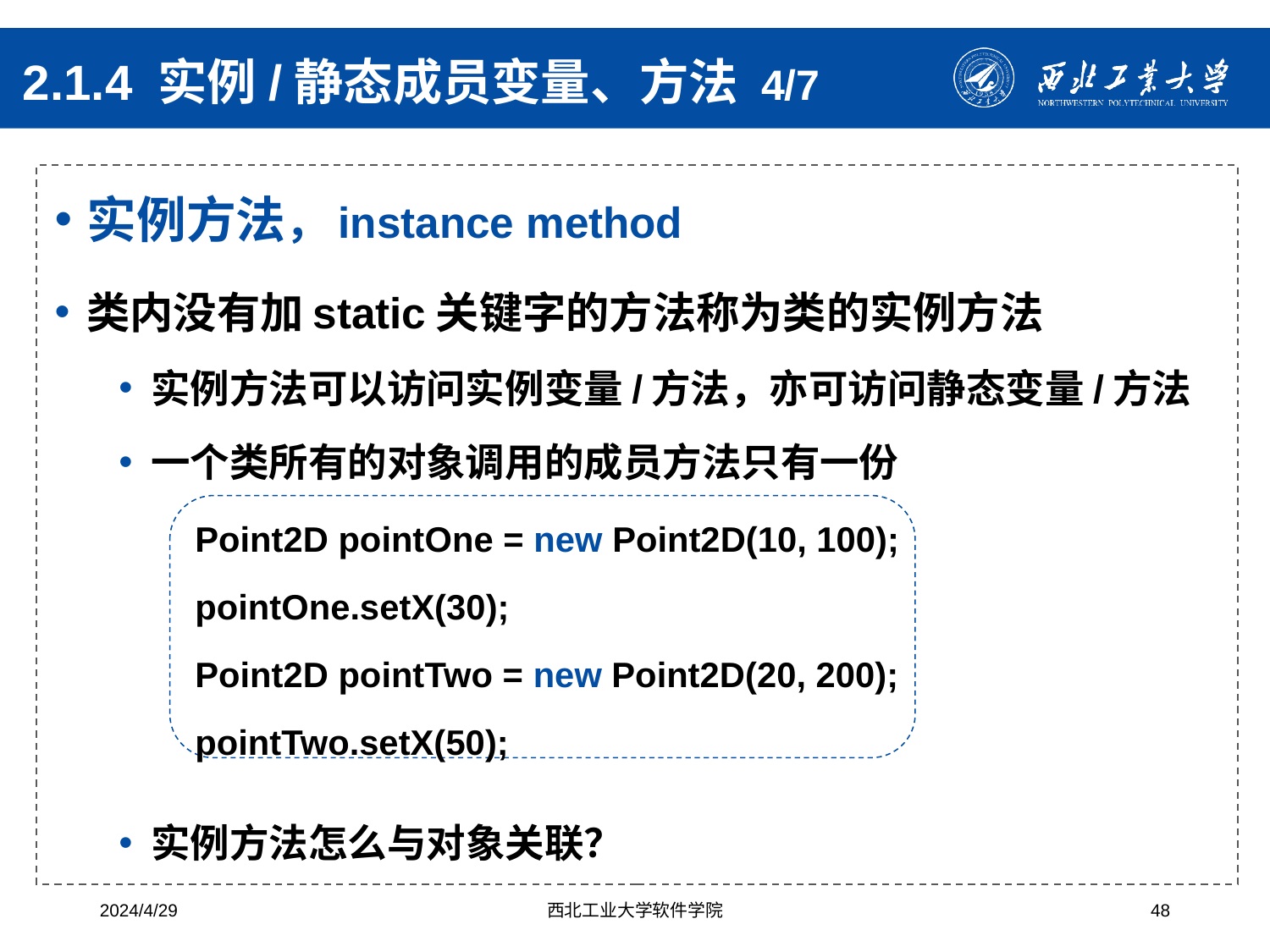

# 2.1.4 实例/静态成员变量、方法 4/7
实例方法，instance method
类内没有加static关键字的方法称为类的实例方法
实例方法可以访问实例变量/方法，亦可访问静态变量/方法
一个类所有的对象调用的成员方法只有一份

实例方法怎么与对象关联？

Point2D pointOne = new Point2D(10, 100);
pointOne.setX(30);
Point2D pointTwo = new Point2D(20, 200);
pointTwo.setX(50);
2024/4/29
西北工业大学软件学院
48